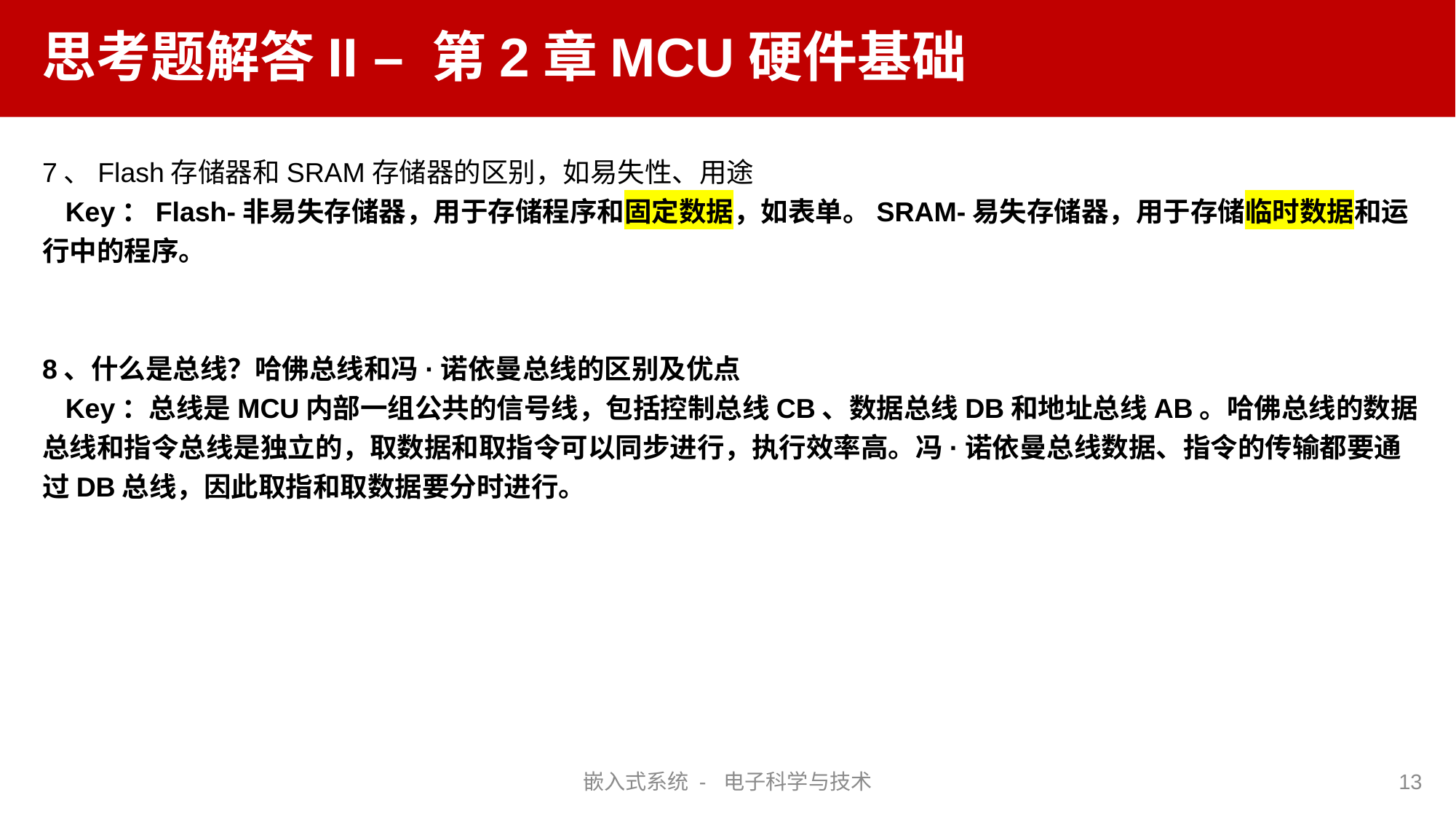

# 思考题解答II – 第2章MCU硬件基础
7、Flash存储器和SRAM存储器的区别，如易失性、用途
   Key：Flash-非易失存储器，用于存储程序和固定数据，如表单。SRAM-易失存储器，用于存储临时数据和运行中的程序。

8、什么是总线？哈佛总线和冯·诺依曼总线的区别及优点
   Key：总线是MCU内部一组公共的信号线，包括控制总线CB、数据总线DB和地址总线AB。哈佛总线的数据总线和指令总线是独立的，取数据和取指令可以同步进行，执行效率高。冯·诺依曼总线数据、指令的传输都要通过DB总线，因此取指和取数据要分时进行。

嵌入式系统 -  电子科学与技术
13